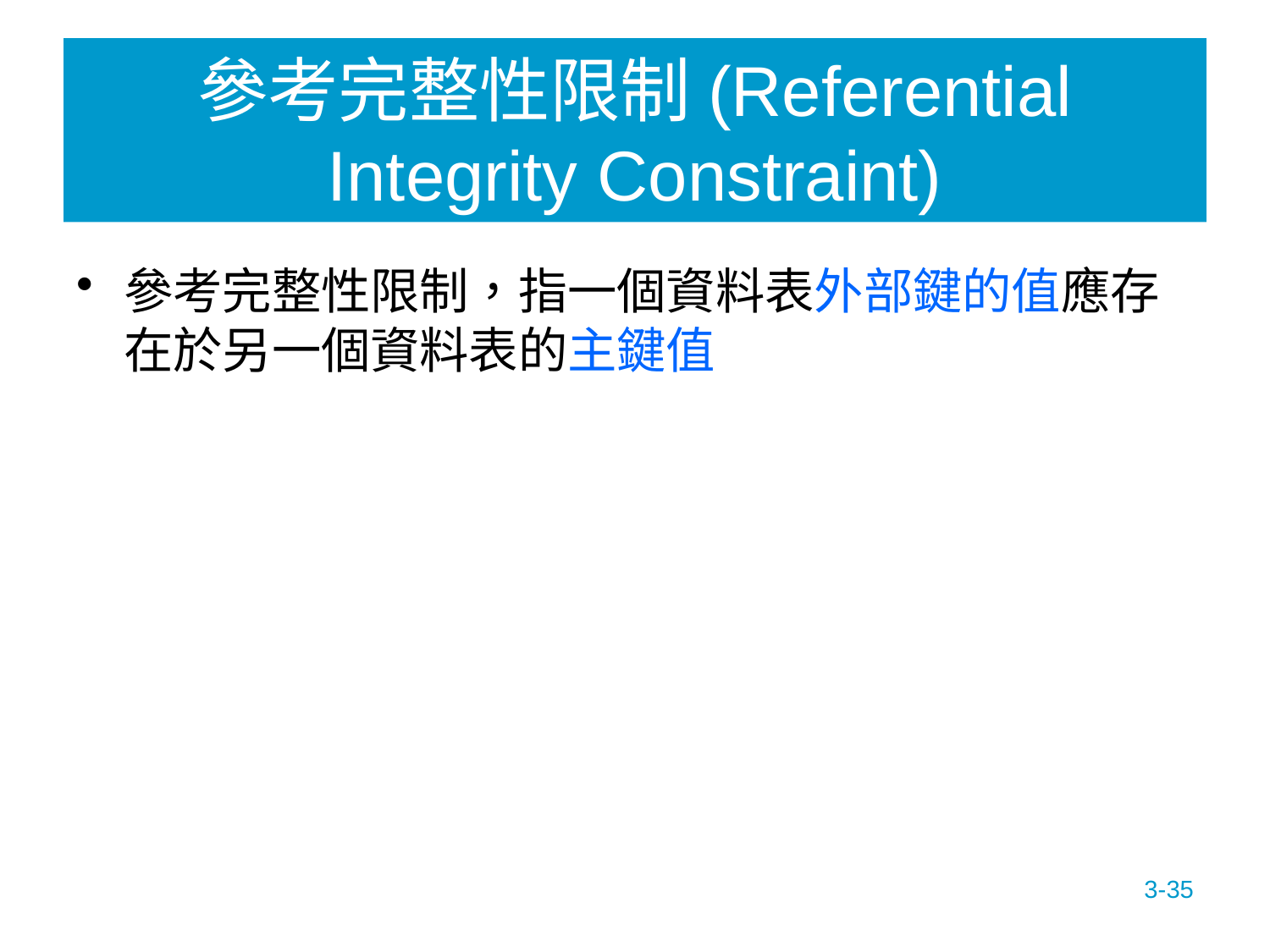

# 參考完整性限制(Referential Integrity Constraint)
參考完整性限制，指一個資料表外部鍵的值應存在於另一個資料表的主鍵值
3-35